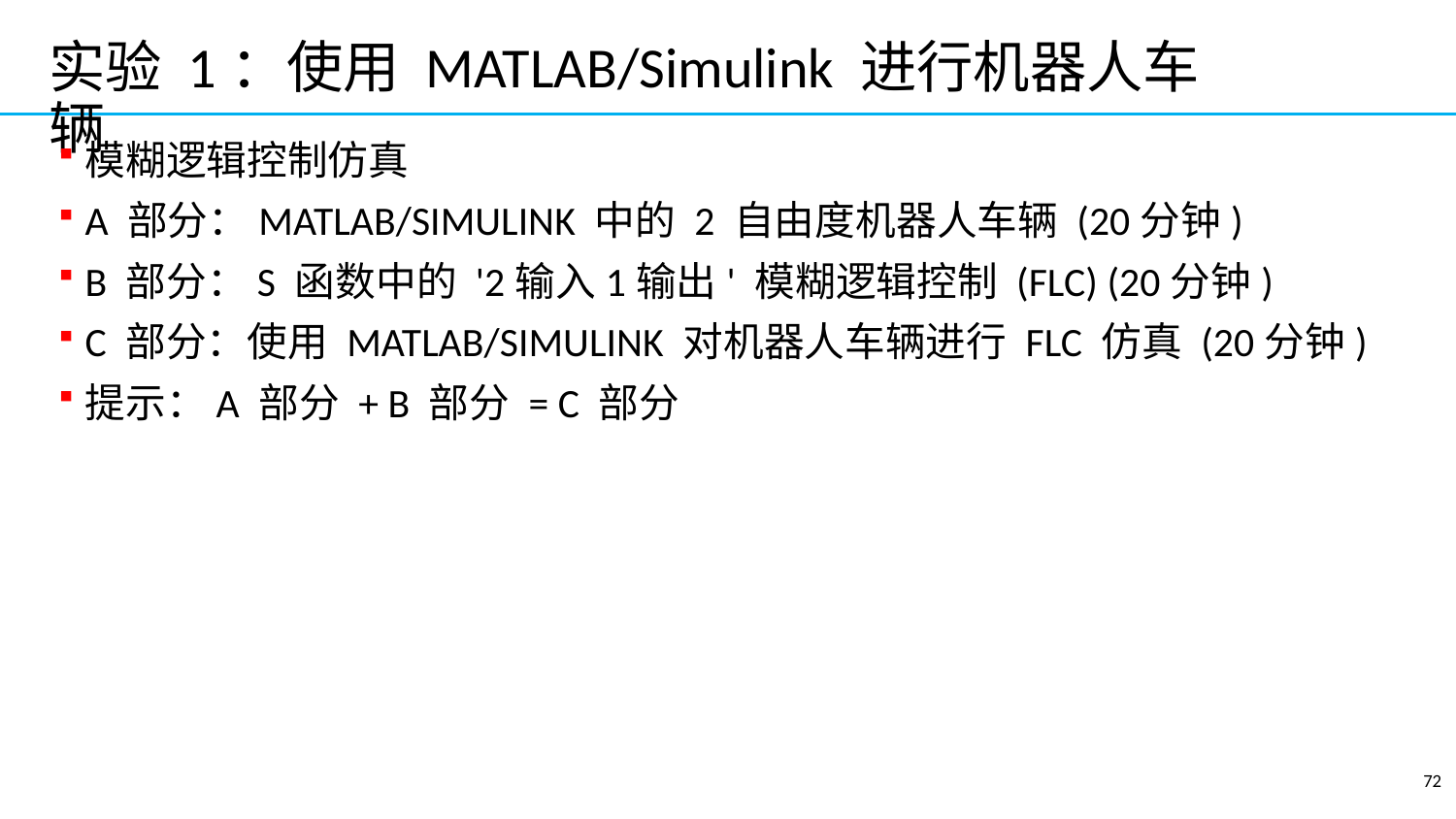

# 实验 1：使用 MATLAB/Simulink 进行机器人车辆
模糊逻辑控制仿真
A 部分：MATLAB/SIMULINK 中的 2 自由度机器人车辆 (20分钟)
B 部分：S 函数中的 '2输入1输出' 模糊逻辑控制 (FLC) (20分钟)
C 部分：使用 MATLAB/SIMULINK 对机器人车辆进行 FLC 仿真 (20分钟)
提示：A 部分 + B 部分 = C 部分
72